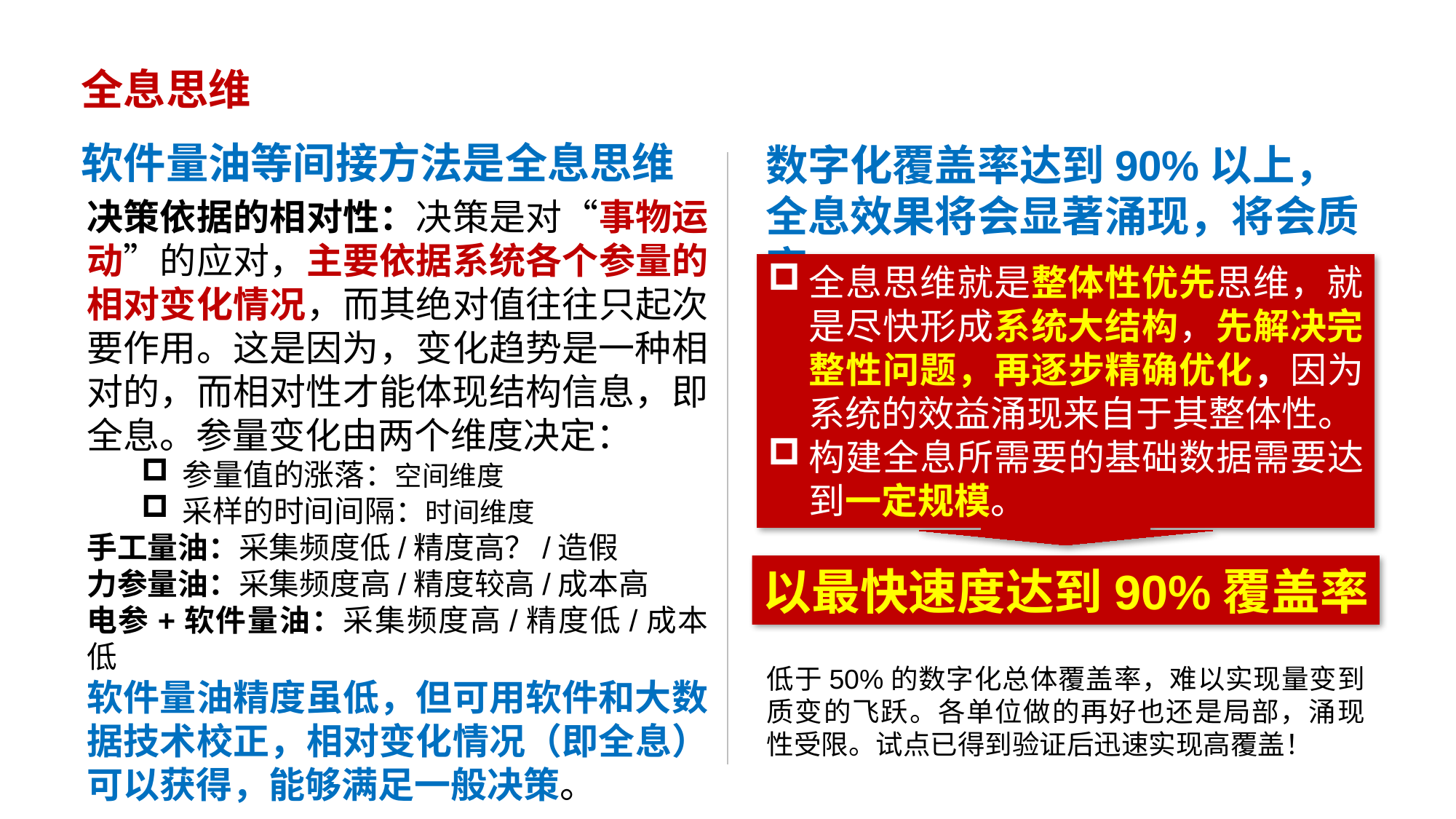

全息思维
软件量油等间接方法是全息思维
数字化覆盖率达到90%以上，全息效果将会显著涌现，将会质变
决策依据的相对性：决策是对“事物运动”的应对，主要依据系统各个参量的相对变化情况，而其绝对值往往只起次要作用。这是因为，变化趋势是一种相对的，而相对性才能体现结构信息，即全息。参量变化由两个维度决定：
参量值的涨落：空间维度
采样的时间间隔：时间维度
手工量油：采集频度低/精度高？/造假
力参量油：采集频度高/精度较高/成本高
电参+软件量油：采集频度高/精度低/成本低
软件量油精度虽低，但可用软件和大数据技术校正，相对变化情况（即全息）可以获得，能够满足一般决策。
全息思维就是整体性优先思维，就是尽快形成系统大结构，先解决完整性问题，再逐步精确优化，因为系统的效益涌现来自于其整体性。
构建全息所需要的基础数据需要达到一定规模。
以最快速度达到90%覆盖率
低于50%的数字化总体覆盖率，难以实现量变到质变的飞跃。各单位做的再好也还是局部，涌现性受限。试点已得到验证后迅速实现高覆盖！